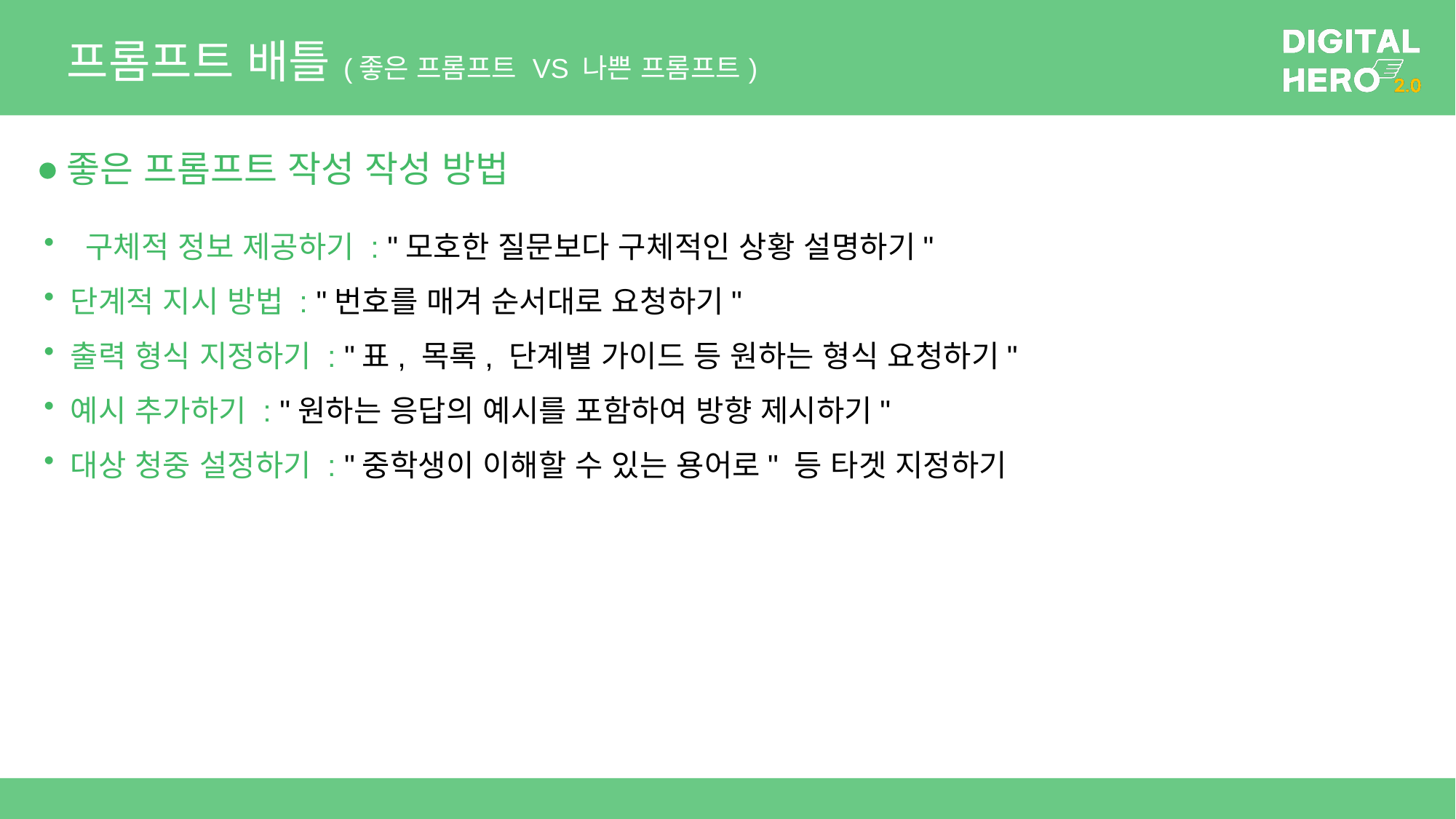

# 프롬프트 배틀(좋은 프롬프트 VS 나쁜 프롬프트)
좋은 프롬프트 작성 작성 방법

 구체적 정보 제공하기 : "모호한 질문보다 구체적인 상황 설명하기"
 단계적 지시 방법 : "번호를 매겨 순서대로 요청하기"
 출력 형식 지정하기 : "표, 목록, 단계별 가이드 등 원하는 형식 요청하기"
 예시 추가하기 : "원하는 응답의 예시를 포함하여 방향 제시하기"
 대상 청중 설정하기 : "중학생이 이해할 수 있는 용어로" 등 타겟 지정하기